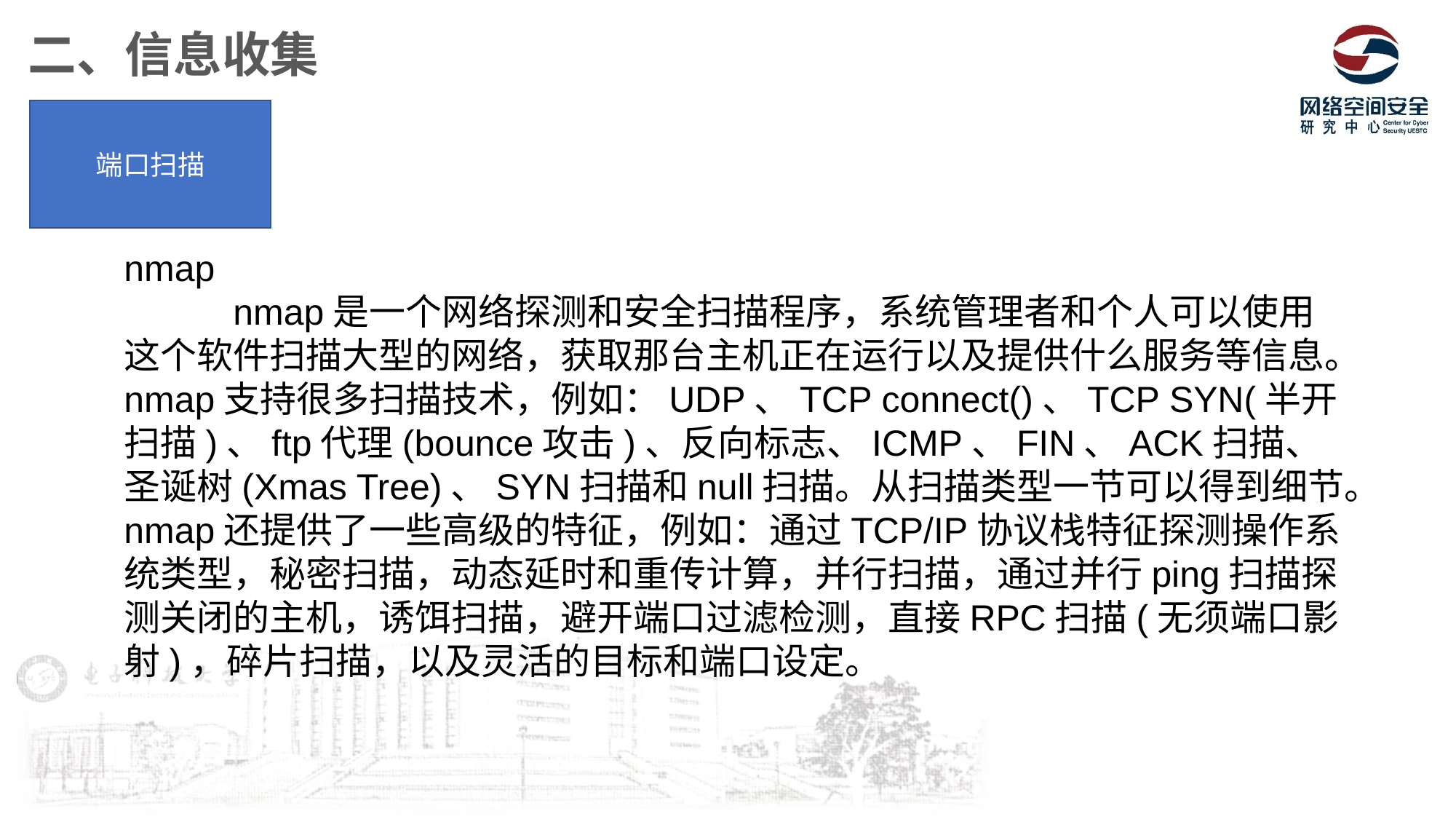

二、信息收集
端口扫描
nmap
	nmap是一个网络探测和安全扫描程序，系统管理者和个人可以使用这个软件扫描大型的网络，获取那台主机正在运行以及提供什么服务等信息。nmap支持很多扫描技术，例如：UDP、TCP connect()、TCP SYN(半开扫描)、ftp代理(bounce攻击)、反向标志、ICMP、FIN、ACK扫描、圣诞树(Xmas Tree)、SYN扫描和null扫描。从扫描类型一节可以得到细节。nmap还提供了一些高级的特征，例如：通过TCP/IP协议栈特征探测操作系统类型，秘密扫描，动态延时和重传计算，并行扫描，通过并行ping扫描探测关闭的主机，诱饵扫描，避开端口过滤检测，直接RPC扫描(无须端口影射)，碎片扫描，以及灵活的目标和端口设定。